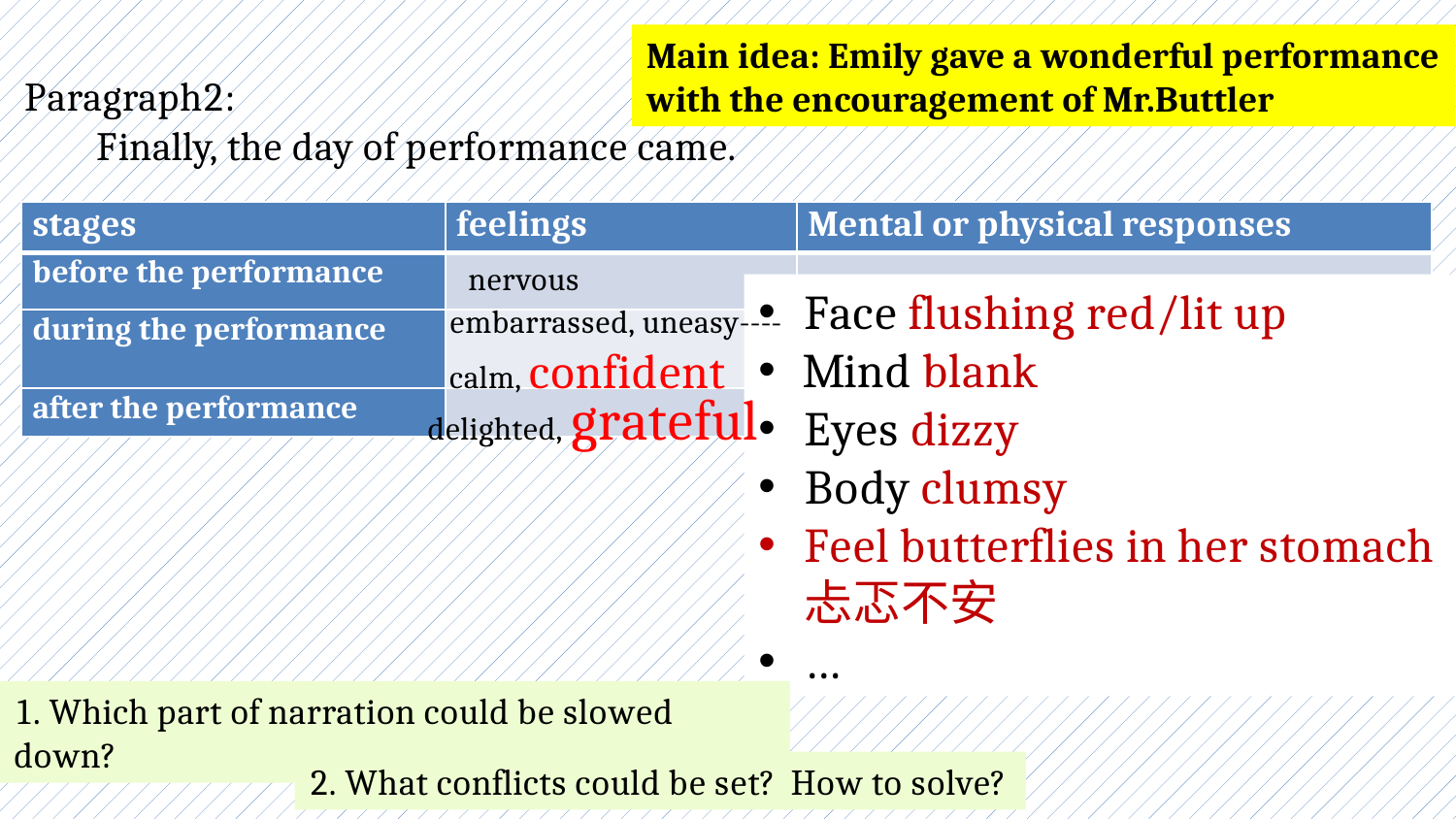

Main idea: Emily gave a wonderful performance
with the encouragement of Mr.Buttler
Paragraph2:
        Finally, the day of performance came.
| stages | feelings | Mental or physical responses |
| --- | --- | --- |
| before the performance |  |  |
| during the performance |  |  |
| after the performance |  |  |
nervous
Face flushing red/lit up
Mind blank
Eyes dizzy
Body clumsy
Feel butterflies in her stomach 忐忑不安
…
embarrassed, uneasy----calm, confident
delighted, grateful
1. Which part of narration could be slowed down?
2. What conflicts could be set?  How to solve?